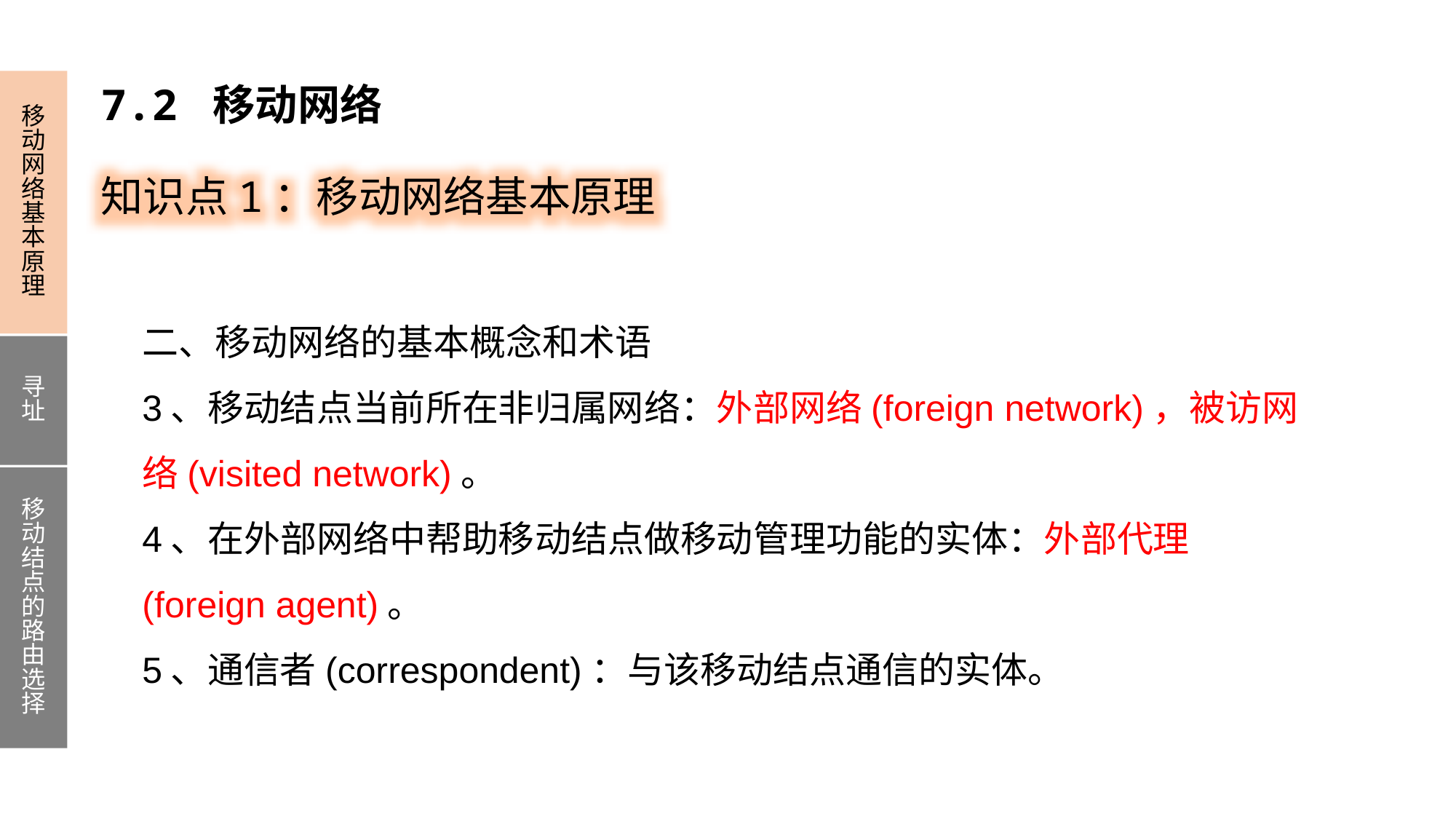

移动网络基本原理
寻址
移动结点的路由选择
7.2 移动网络
知识点1：移动网络基本原理
二、移动网络的基本概念和术语
3、移动结点当前所在非归属网络：外部网络(foreign network)，被访网 络(visited network)。
4、在外部网络中帮助移动结点做移动管理功能的实体：外部代理(foreign agent)。
5、通信者(correspondent)：与该移动结点通信的实体。